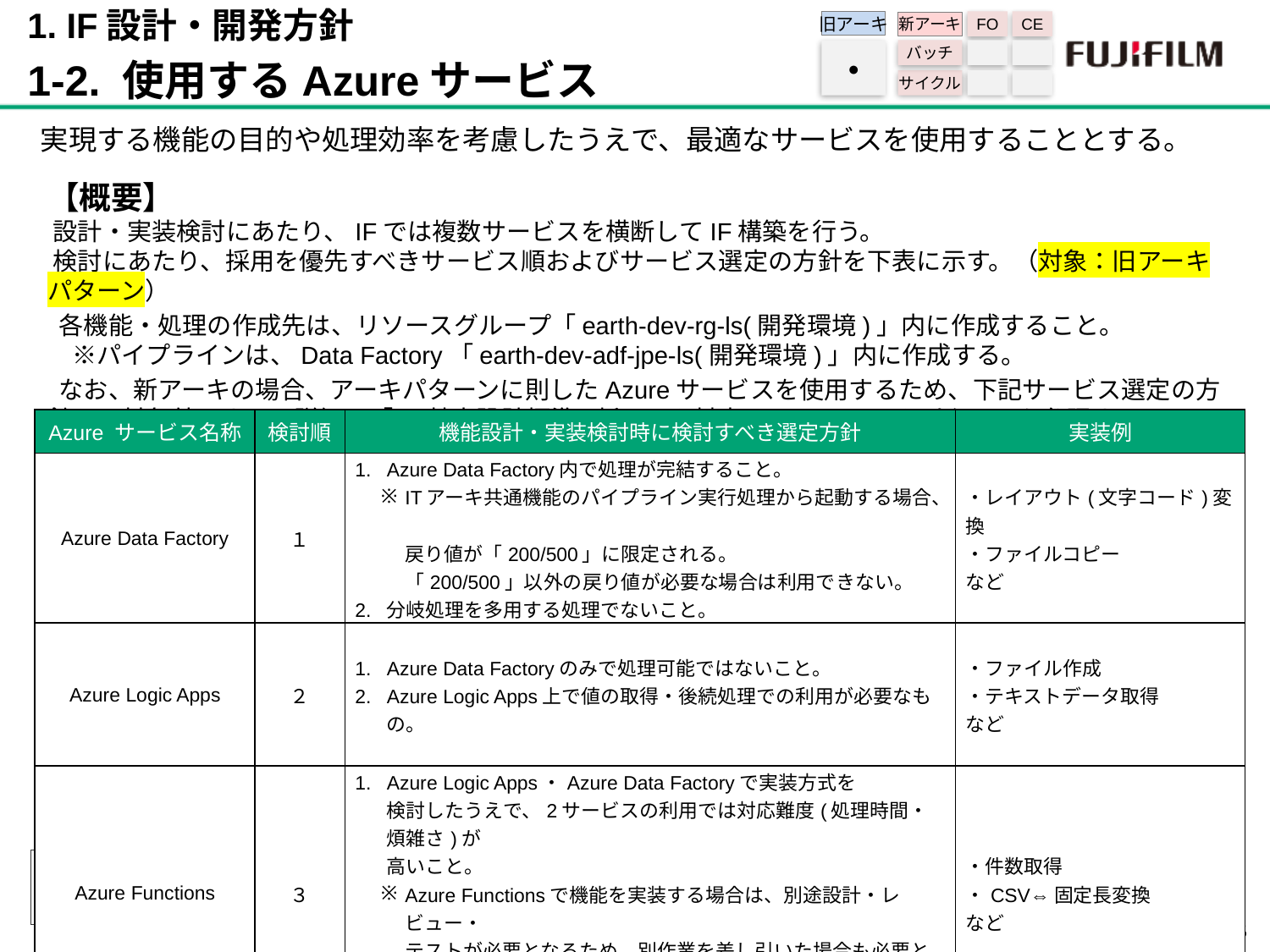

1. IF設計・開発方針
1-2. 使用するAzureサービス
旧アーキ
FO
CE
新アーキ
バッチ

サイクル

●
 実現する機能の目的や処理効率を考慮したうえで、最適なサービスを使用することとする。
【概要】
 設計・実装検討にあたり、IFでは複数サービスを横断してIF構築を行う。
 検討にあたり、採用を優先すべきサービス順およびサービス選定の方針を下表に示す。（対象：旧アーキパターン）
 各機能・処理の作成先は、リソースグループ「earth-dev-rg-ls(開発環境)」内に作成すること。
　※パイプラインは、Data Factory「earth-dev-adf-jpe-ls(開発環境)」内に作成する。
 なお、新アーキの場合、アーキパターンに則したAzureサービスを使用するため、下記サービス選定の方針から対象外とする。詳細は「IF基本設計標準(新アーキ対応)」のIFアーキパターンを参照すること。

| Azure サービス名称 | 検討順 | 機能設計・実装検討時に検討すべき選定方針 | 実装例 |
| --- | --- | --- | --- |
| Azure Data Factory | １ | Azure Data Factory内で処理が完結すること。 ITアーキ共通機能のパイプライン実行処理から起動する場合、 戻り値が「200/500」に限定される。 「200/500」以外の戻り値が必要な場合は利用できない。 分岐処理を多用する処理でないこと。 | ・レイアウト(文字コード)変換 ・ファイルコピー など |
| Azure Logic Apps | ２ | Azure Data Factoryのみで処理可能ではないこと。 Azure Logic Apps上で値の取得・後続処理での利用が必要なもの。 | ・ファイル作成 ・テキストデータ取得 など |
| Azure Functions | ３ | Azure Logic Apps・Azure Data Factoryで実装方式を 検討したうえで、2サービスの利用では対応難度(処理時間・煩雑さ)が 高いこと。 Azure Functionsで機能を実装する場合は、別途設計・レビュー・ テストが必要となるため、別作業を差し引いた場合も必要となるか 検討すること。 | ・件数取得 ・CSV⇔固定長変換 など |
15